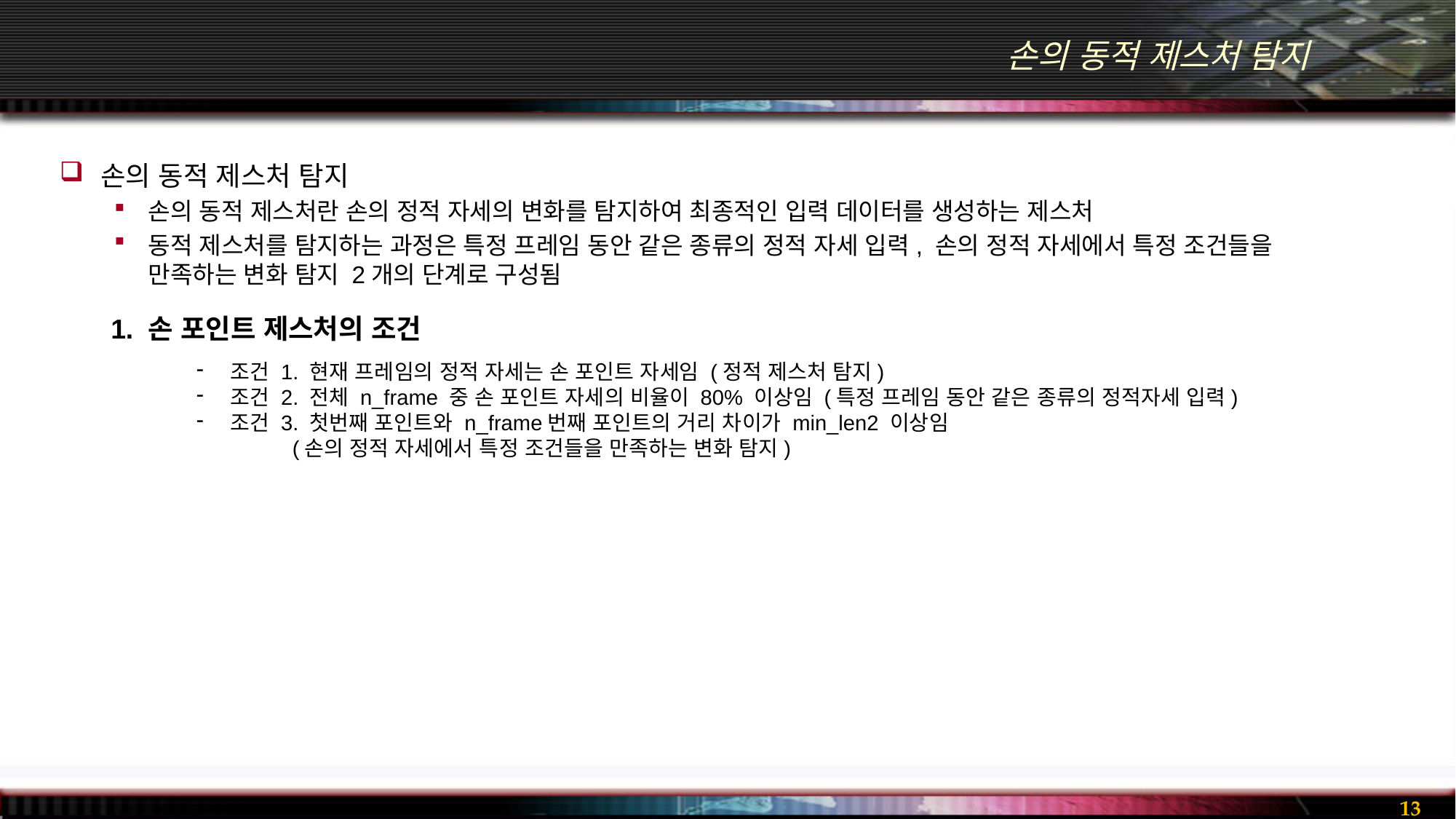

# 손의 동적 제스처 탐지
손의 동적 제스처 탐지
손의 동적 제스처란 손의 정적 자세의 변화를 탐지하여 최종적인 입력 데이터를 생성하는 제스처
동적 제스처를 탐지하는 과정은 특정 프레임 동안 같은 종류의 정적 자세 입력, 손의 정적 자세에서 특정 조건들을 만족하는 변화 탐지 2개의 단계로 구성됨

1. 손 포인트 제스처의 조건
조건 1. 현재 프레임의 정적 자세는 손 포인트 자세임 (정적 제스처 탐지)
조건 2. 전체 n_frame 중 손 포인트 자세의 비율이 80% 이상임 (특정 프레임 동안 같은 종류의 정적자세 입력)
조건 3. 첫번째 포인트와 n_frame번째 포인트의 거리 차이가 min_len2 이상임
                (손의 정적 자세에서 특정 조건들을 만족하는 변화 탐지)
13